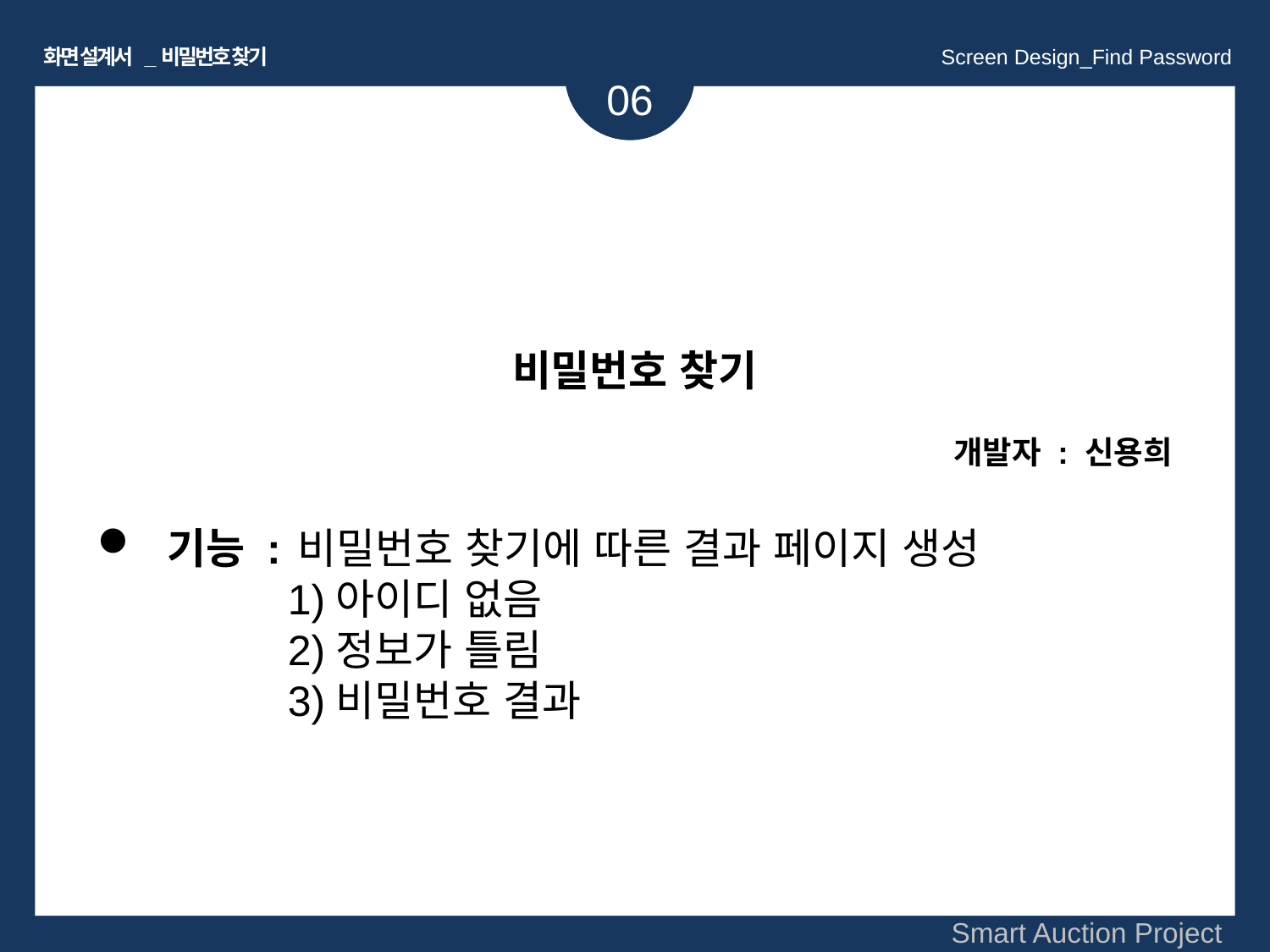

화면 설계서 _비밀번호 찾기
Screen Design_Find Password
06

비밀번호 찾기

개발자 : 신용희

 기능 : 비밀번호 찾기에 따른 결과 페이지 생성
1)아이디 없음
2)정보가 틀림
3)비밀번호 결과

Smart Auction Project